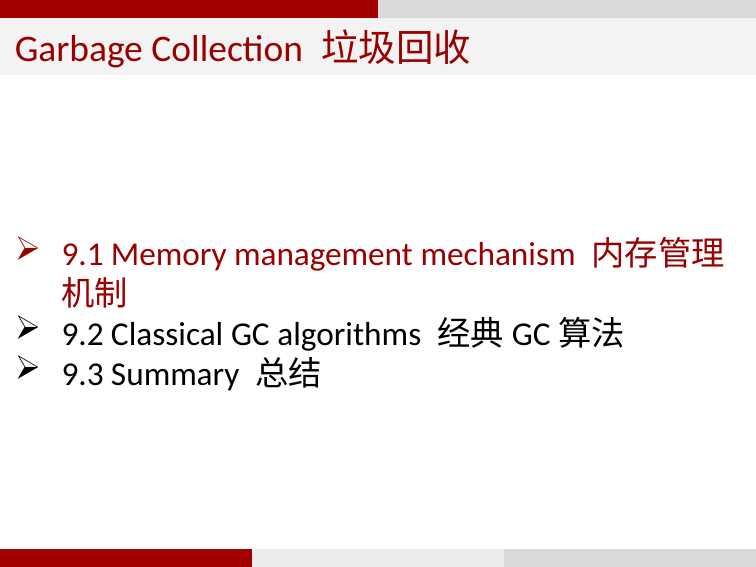

Garbage Collection 垃圾回收
9.1 Memory management mechanism 内存管理机制
9.2 Classical GC algorithms 经典GC算法
9.3 Summary 总结

2